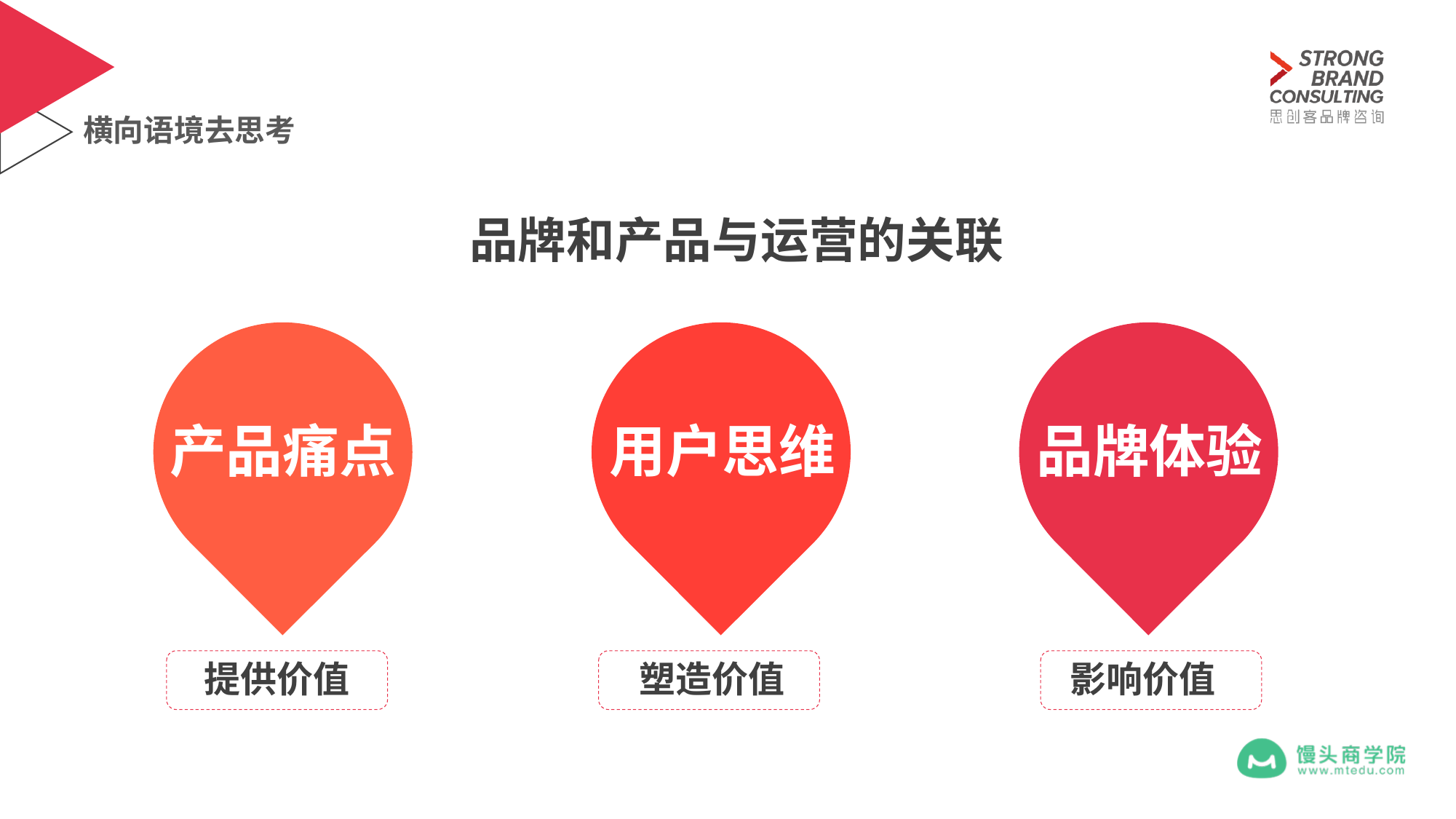

横向语境去思考
品牌和产品与运营的关联

用户思维
品牌体验
产品痛点
提供价值

塑造价值

影响价值